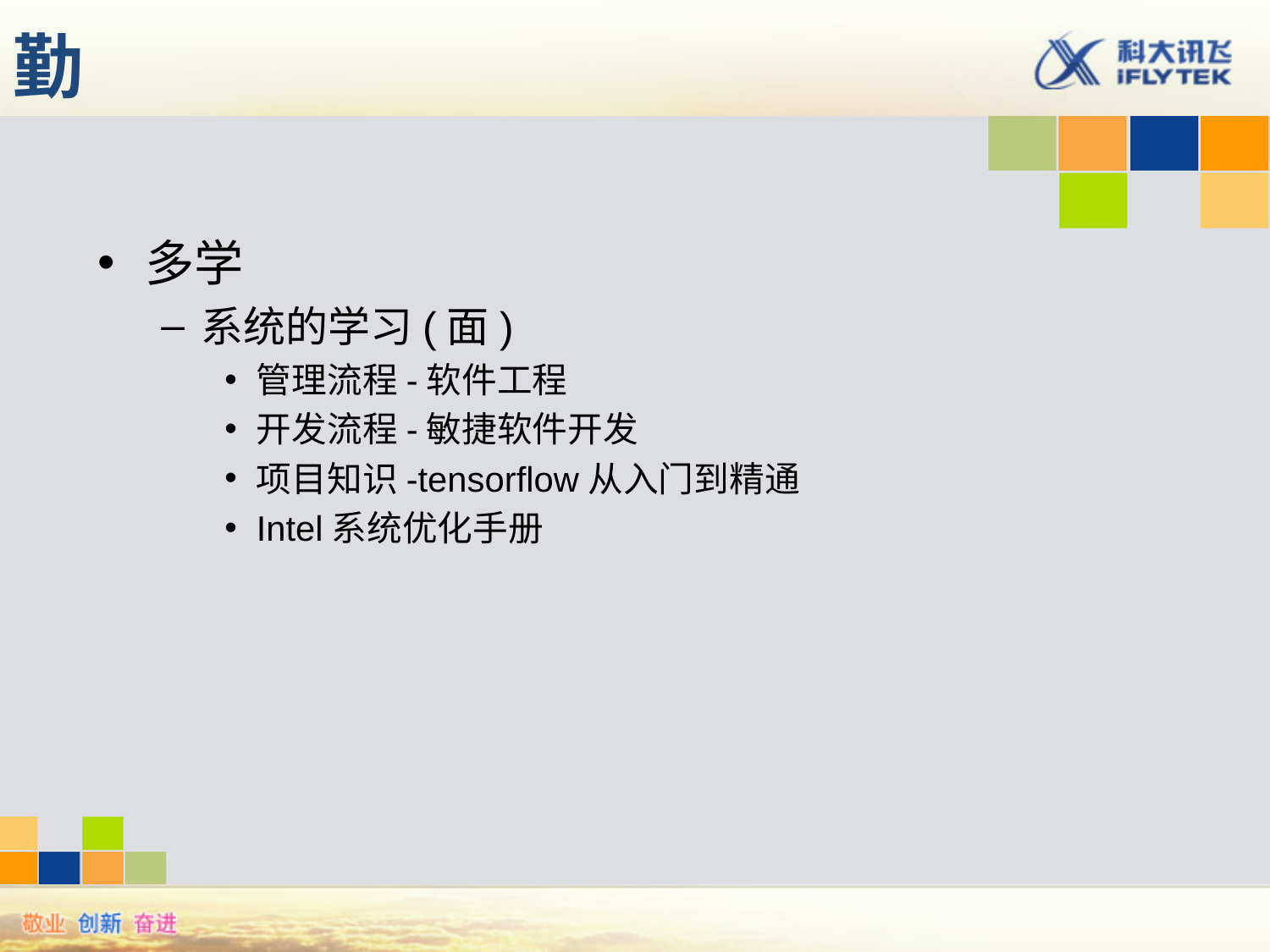

# 勤
多学
系统的学习(面)
管理流程-软件工程
开发流程-敏捷软件开发
项目知识-tensorflow从入门到精通
Intel系统优化手册